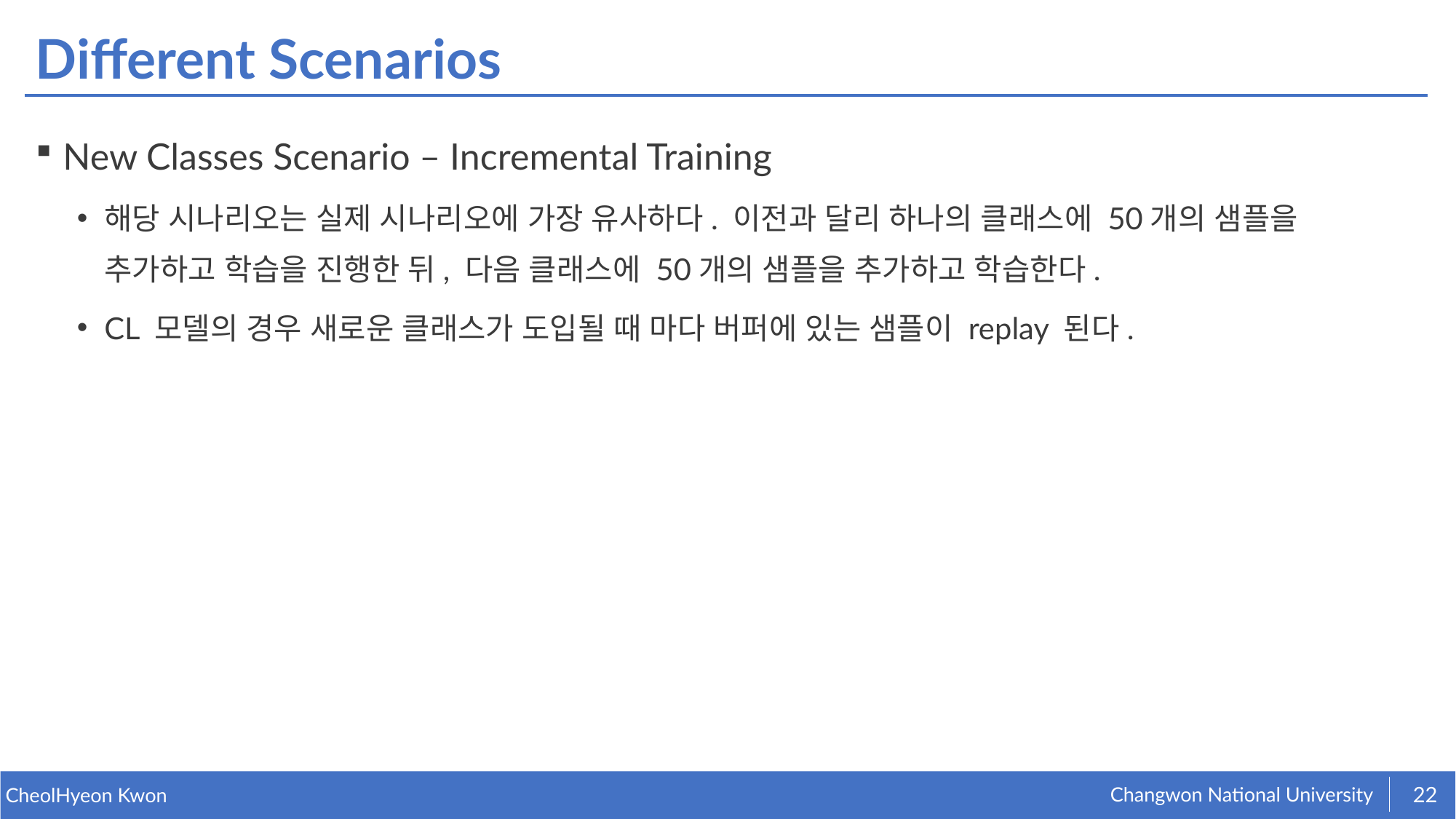

# Different Scenarios
New Classes Scenario – Incremental Training
해당 시나리오는 실제 시나리오에 가장 유사하다. 이전과 달리 하나의 클래스에 50개의 샘플을 추가하고 학습을 진행한 뒤, 다음 클래스에 50개의 샘플을 추가하고 학습한다.
CL 모델의 경우 새로운 클래스가 도입될 때 마다 버퍼에 있는 샘플이 replay 된다.
22